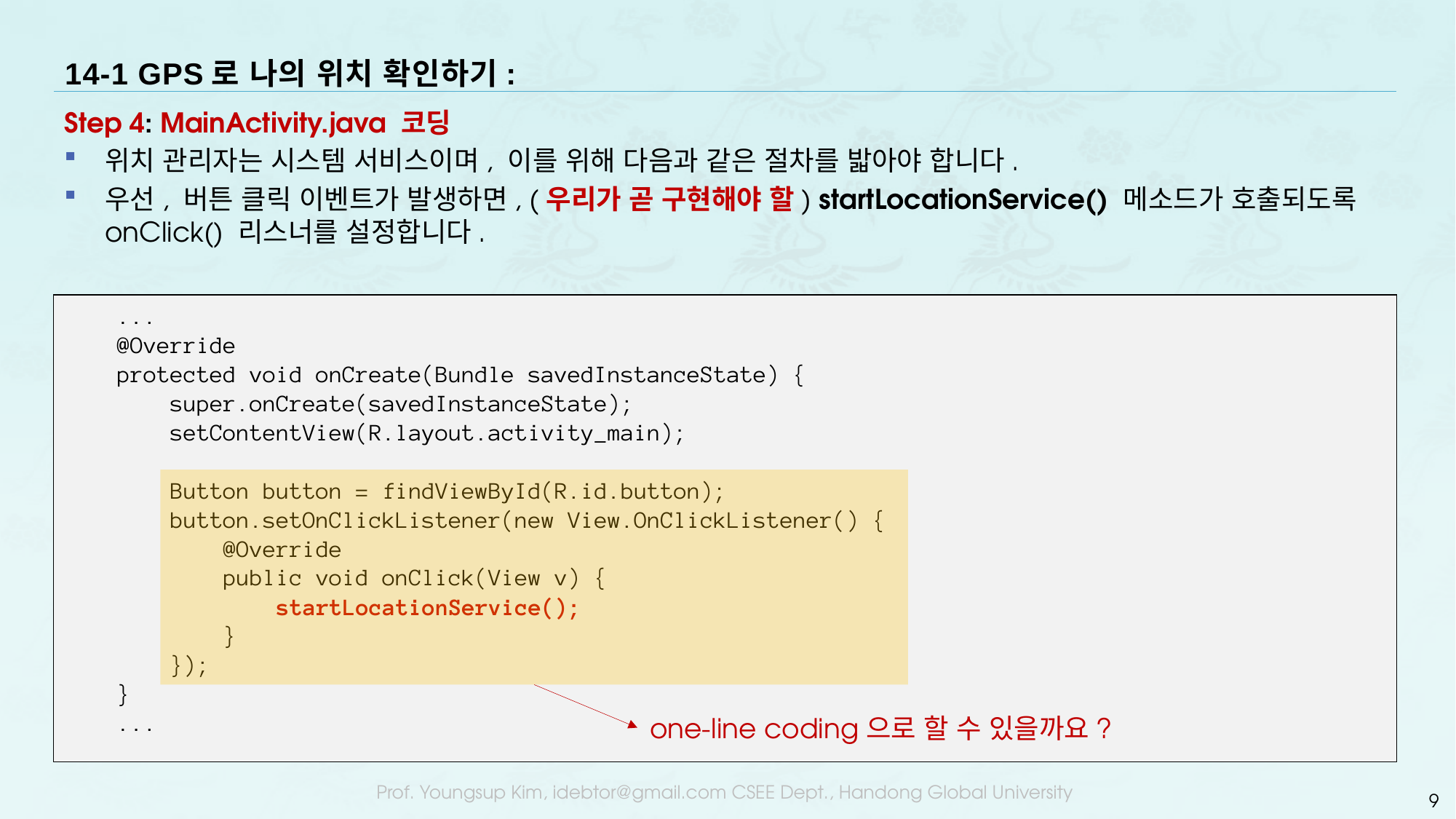

# 14-1 GPS로 나의 위치 확인하기:
Step 4: MainActivity.java 코딩
위치 관리자는 시스템 서비스이며, 이를 위해 다음과 같은 절차를 밟아야 합니다.
우선, 버튼 클릭 이벤트가 발생하면, (우리가 곧 구현해야 할) startLocationService() 메소드가 호출되도록 onClick() 리스너를 설정합니다.

    ...
    @Override
    protected void onCreate(Bundle savedInstanceState) {
        super.onCreate(savedInstanceState);
        setContentView(R.layout.activity_main);

        Button button = findViewById(R.id.button);
        button.setOnClickListener(new View.OnClickListener() {
            @Override
            public void onClick(View v) {
                startLocationService();
            }
        });
    }
    ...

one-line coding으로 할 수 있을까요?
9